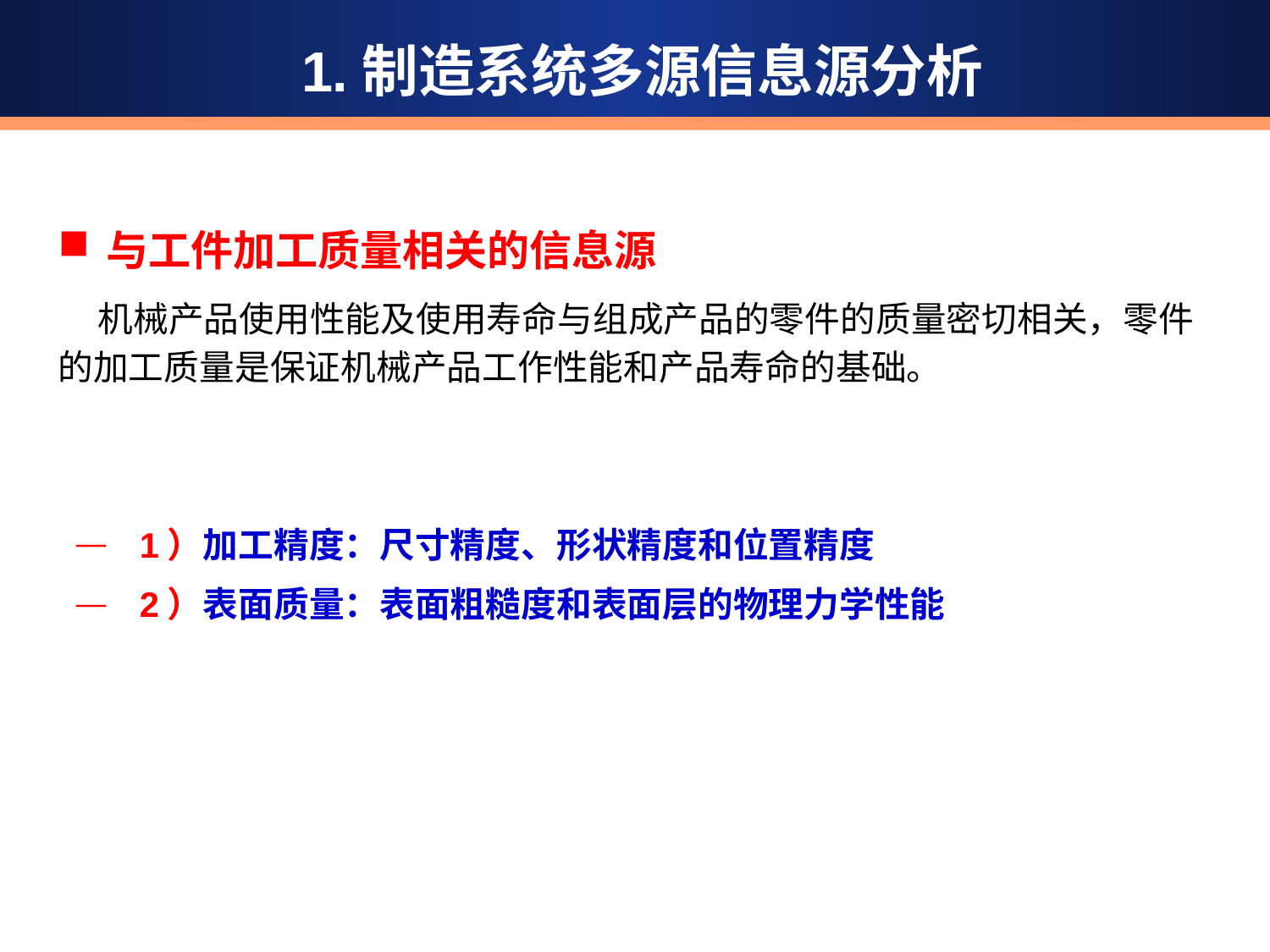

1.制造系统多源信息源分析
与工件加工质量相关的信息源
    机械产品使用性能及使用寿命与组成产品的零件的质量密切相关，零件的加工质量是保证机械产品工作性能和产品寿命的基础。
1）加工精度：尺寸精度、形状精度和位置精度
2）表面质量：表面粗糙度和表面层的物理力学性能